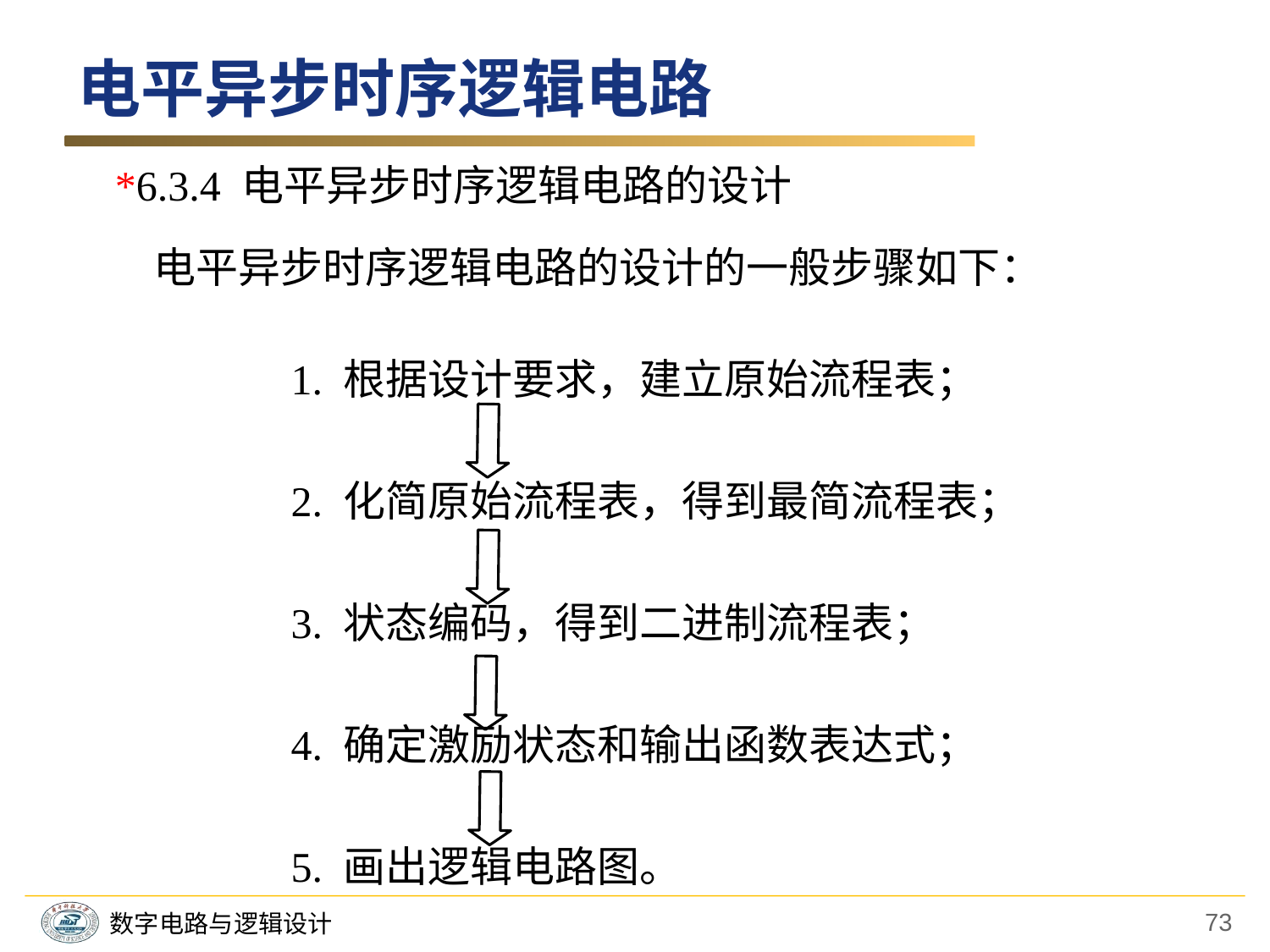

电平异步时序逻辑电路
*6.3.4 电平异步时序逻辑电路的设计
电平异步时序逻辑电路的设计的一般步骤如下：

　　　1. 根据设计要求，建立原始流程表；

　　　2. 化简原始流程表，得到最简流程表；

　　　3. 状态编码，得到二进制流程表；

　　　4. 确定激励状态和输出函数表达式；

　　　5. 画出逻辑电路图。

73
数字电路与逻辑设计